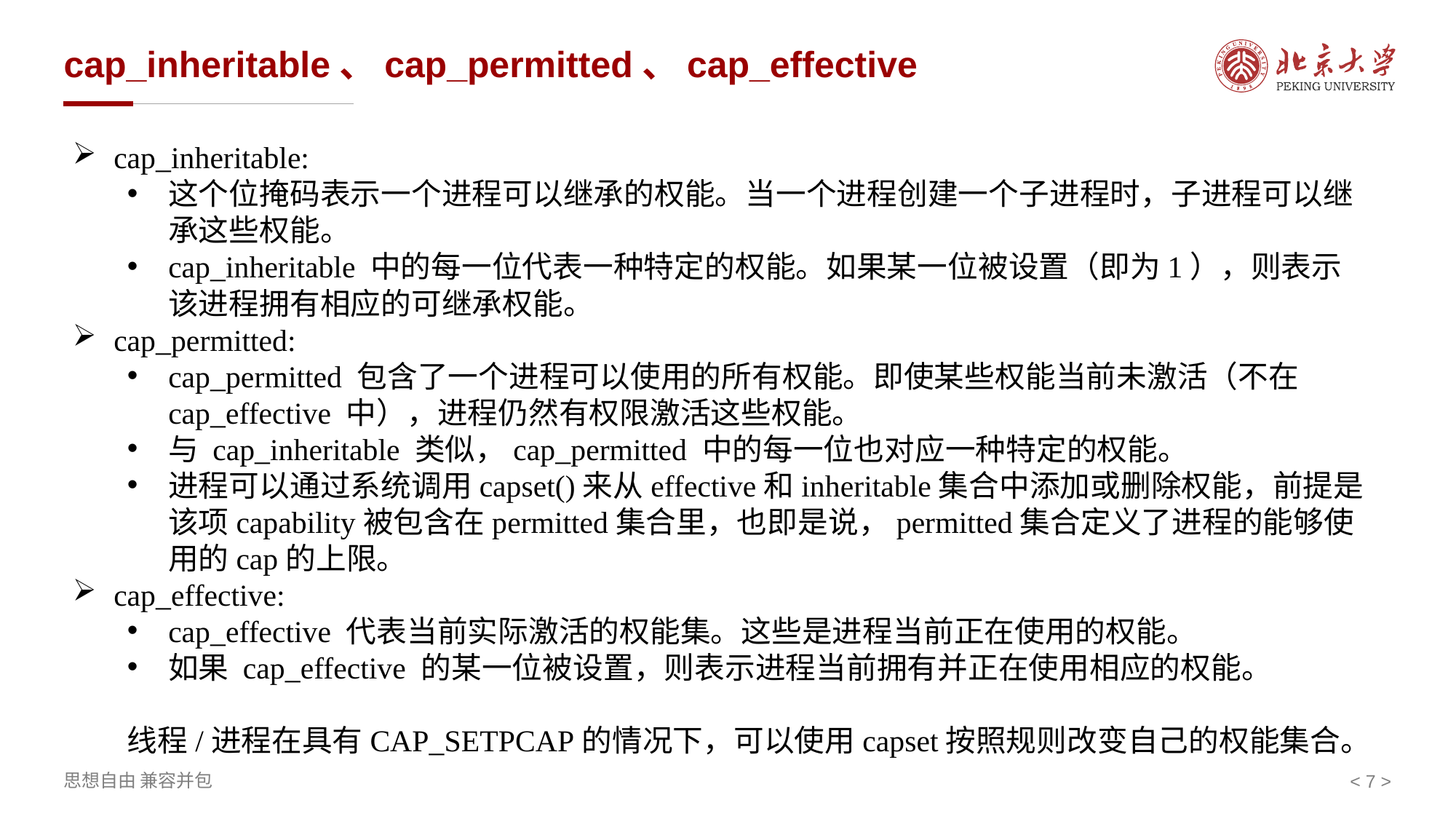

# cap_inheritable、cap_permitted、cap_effective
cap_inheritable:
这个位掩码表示一个进程可以继承的权能。当一个进程创建一个子进程时，子进程可以继承这些权能。
cap_inheritable 中的每一位代表一种特定的权能。如果某一位被设置（即为1），则表示该进程拥有相应的可继承权能。
cap_permitted:
cap_permitted 包含了一个进程可以使用的所有权能。即使某些权能当前未激活（不在 cap_effective 中），进程仍然有权限激活这些权能。
与 cap_inheritable 类似，cap_permitted 中的每一位也对应一种特定的权能。
进程可以通过系统调用capset()来从effective和inheritable集合中添加或删除权能，前提是该项capability被包含在permitted集合里，也即是说，permitted集合定义了进程的能够使用的cap的上限。
cap_effective:
cap_effective 代表当前实际激活的权能集。这些是进程当前正在使用的权能。
如果 cap_effective 的某一位被设置，则表示进程当前拥有并正在使用相应的权能。

线程/进程在具有CAP_SETPCAP的情况下，可以使用capset按照规则改变自己的权能集合。
< 7 >